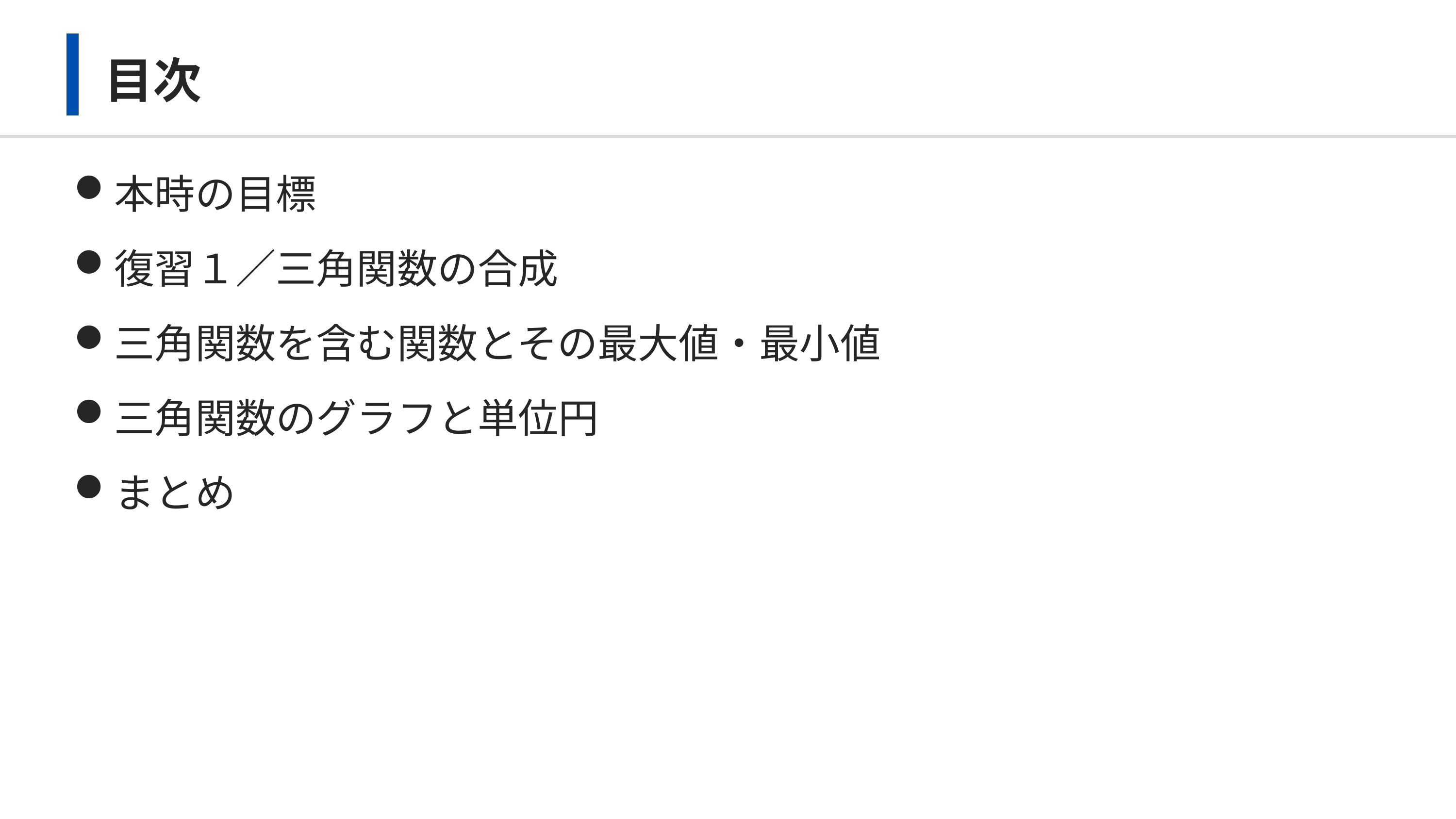

# 目次
本時の目標
復習１／三角関数の合成
三角関数を含む関数とその最大値・最小値
三角関数のグラフと単位円
まとめ